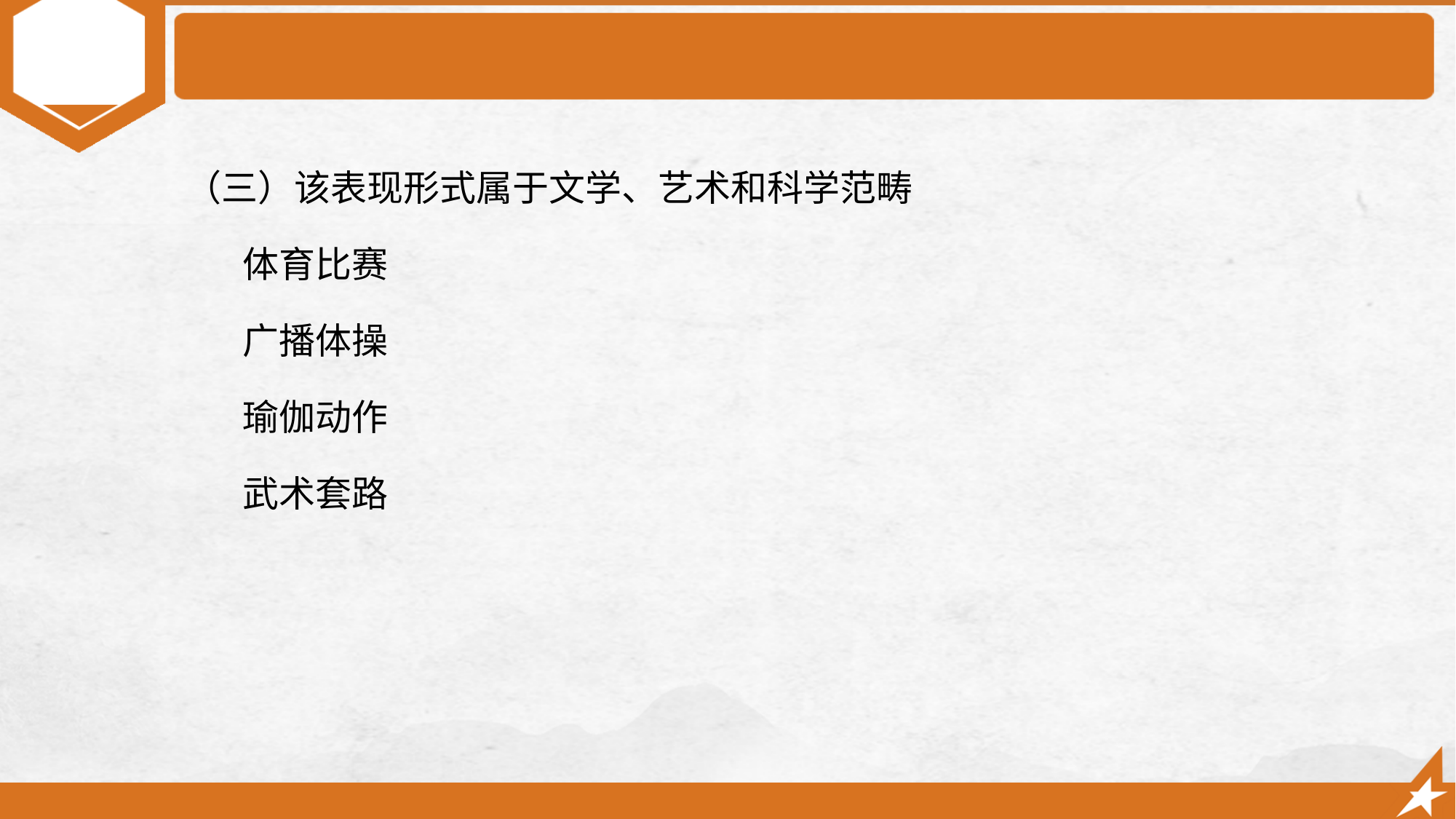

（三）该表现形式属于文学、艺术和科学范畴
      体育比赛
      广播体操
      瑜伽动作
      武术套路